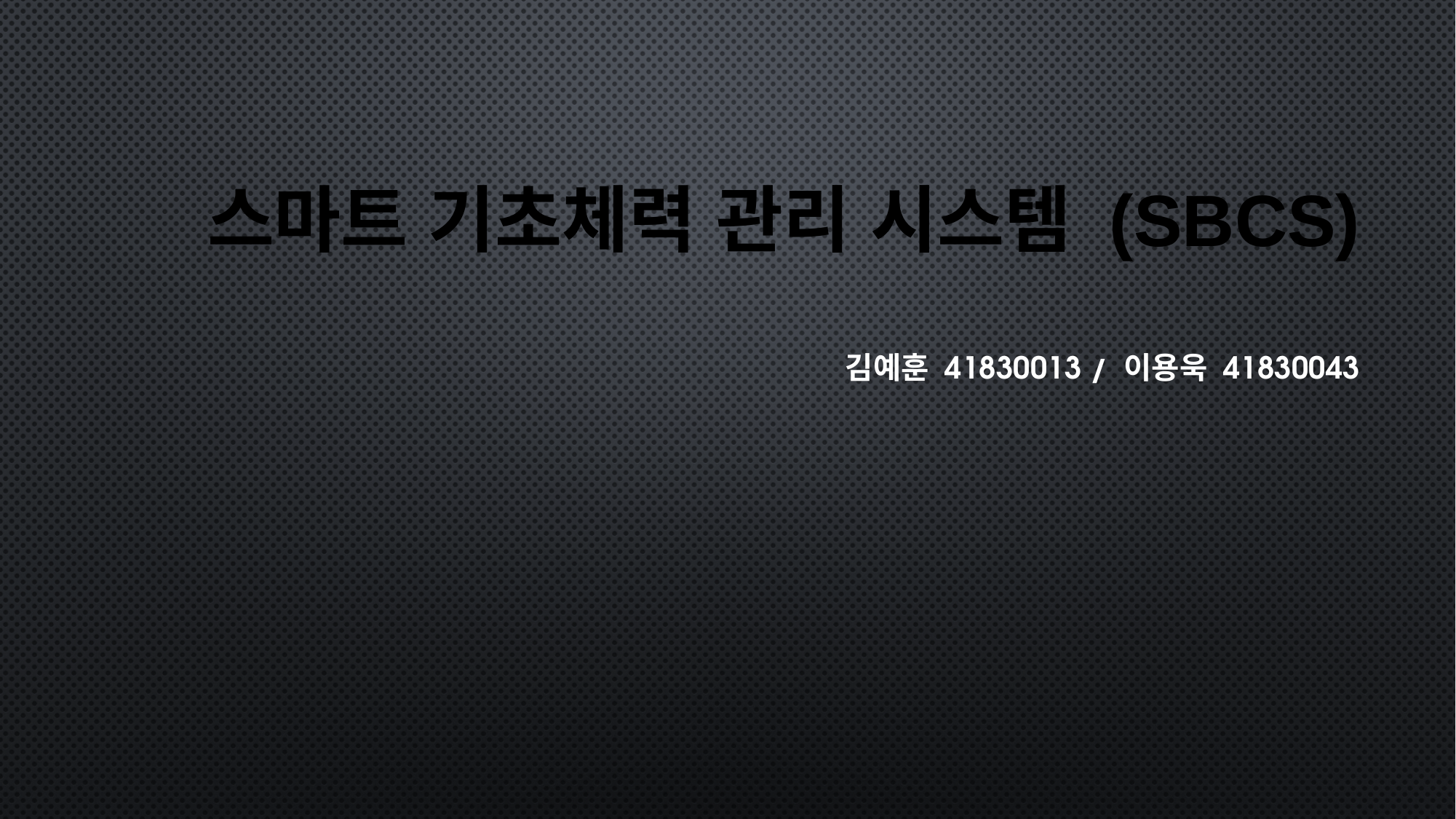

# 스마트 기초체력 관리 시스템 (SBCS) 김예훈 41830013 / 이용욱 41830043